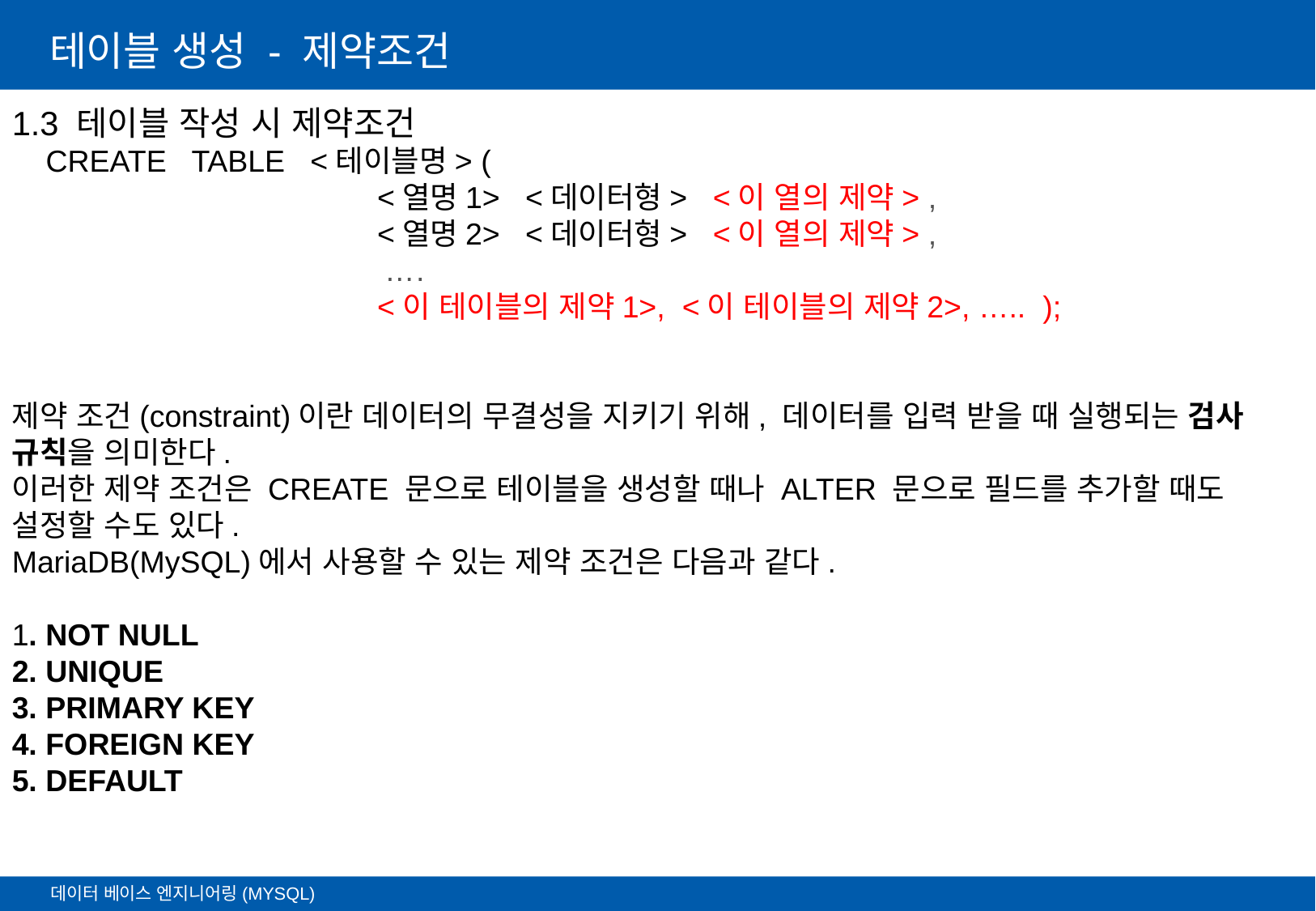

# 테이블 생성 - 제약조건
1.3 테이블 작성 시 제약조건
    CREATE   TABLE   <테이블명> (
                                           <열명1>   <데이터형>   <이 열의 제약> ,
                                           <열명2>   <데이터형>   <이 열의 제약> ,
                                            ….
                                           <이 테이블의 제약1>,  <이 테이블의 제약2>, …..  );

제약 조건(constraint)이란 데이터의 무결성을 지키기 위해, 데이터를 입력 받을 때 실행되는 검사 규칙을 의미한다.
이러한 제약 조건은 CREATE 문으로 테이블을 생성할 때나 ALTER 문으로 필드를 추가할 때도 설정할 수도 있다.
MariaDB(MySQL)에서 사용할 수 있는 제약 조건은 다음과 같다.

1. NOT NULL
2. UNIQUE
3. PRIMARY KEY
4. FOREIGN KEY
5. DEFAULT